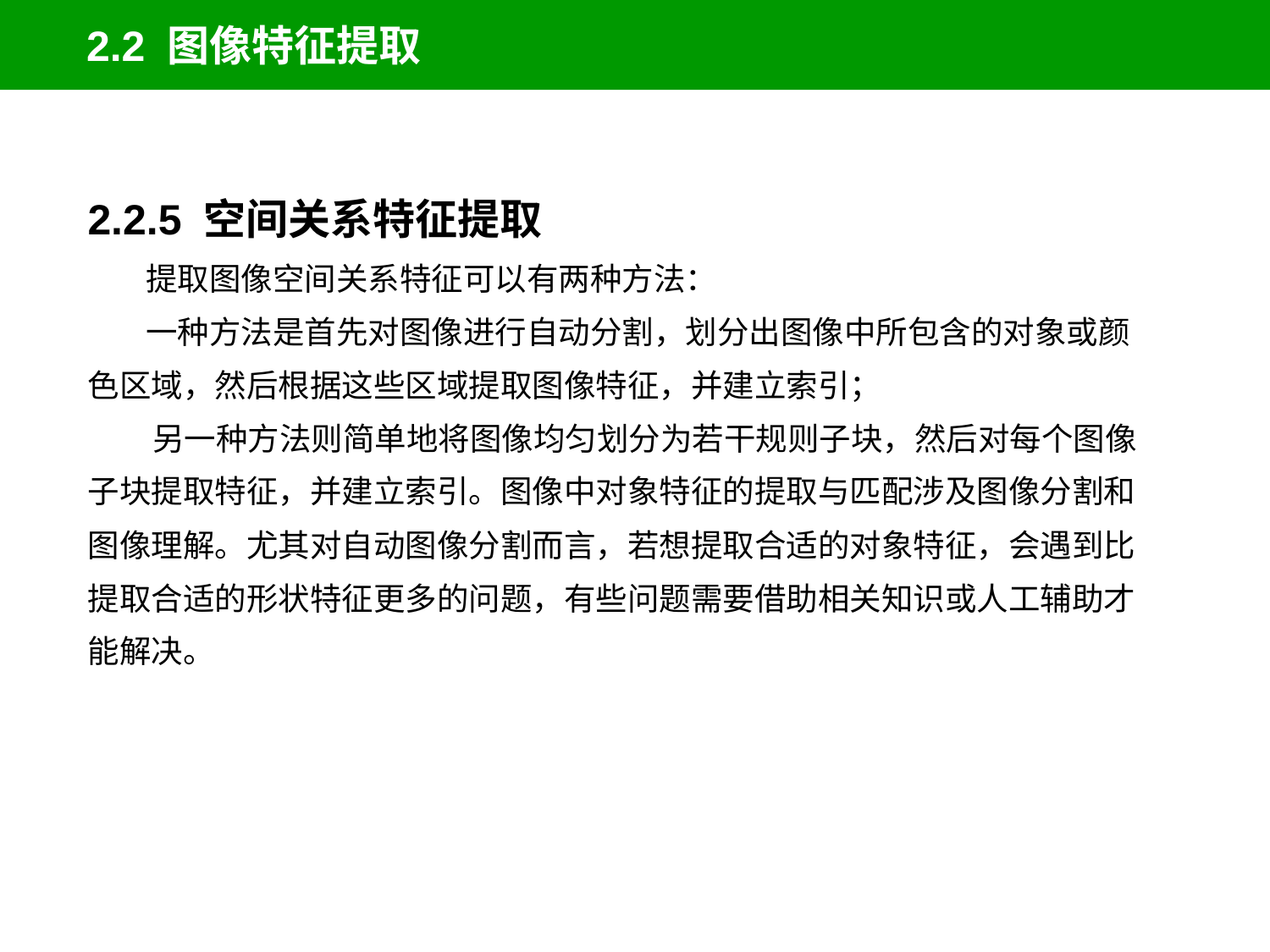

# 2.2 图像特征提取
2.2.5 空间关系特征提取
       提取图像空间关系特征可以有两种方法：
       一种方法是首先对图像进行自动分割，划分出图像中所包含的对象或颜色区域，然后根据这些区域提取图像特征，并建立索引；
        另一种方法则简单地将图像均匀划分为若干规则子块，然后对每个图像子块提取特征，并建立索引。图像中对象特征的提取与匹配涉及图像分割和图像理解。尤其对自动图像分割而言，若想提取合适的对象特征，会遇到比提取合适的形状特征更多的问题，有些问题需要借助相关知识或人工辅助才能解决。